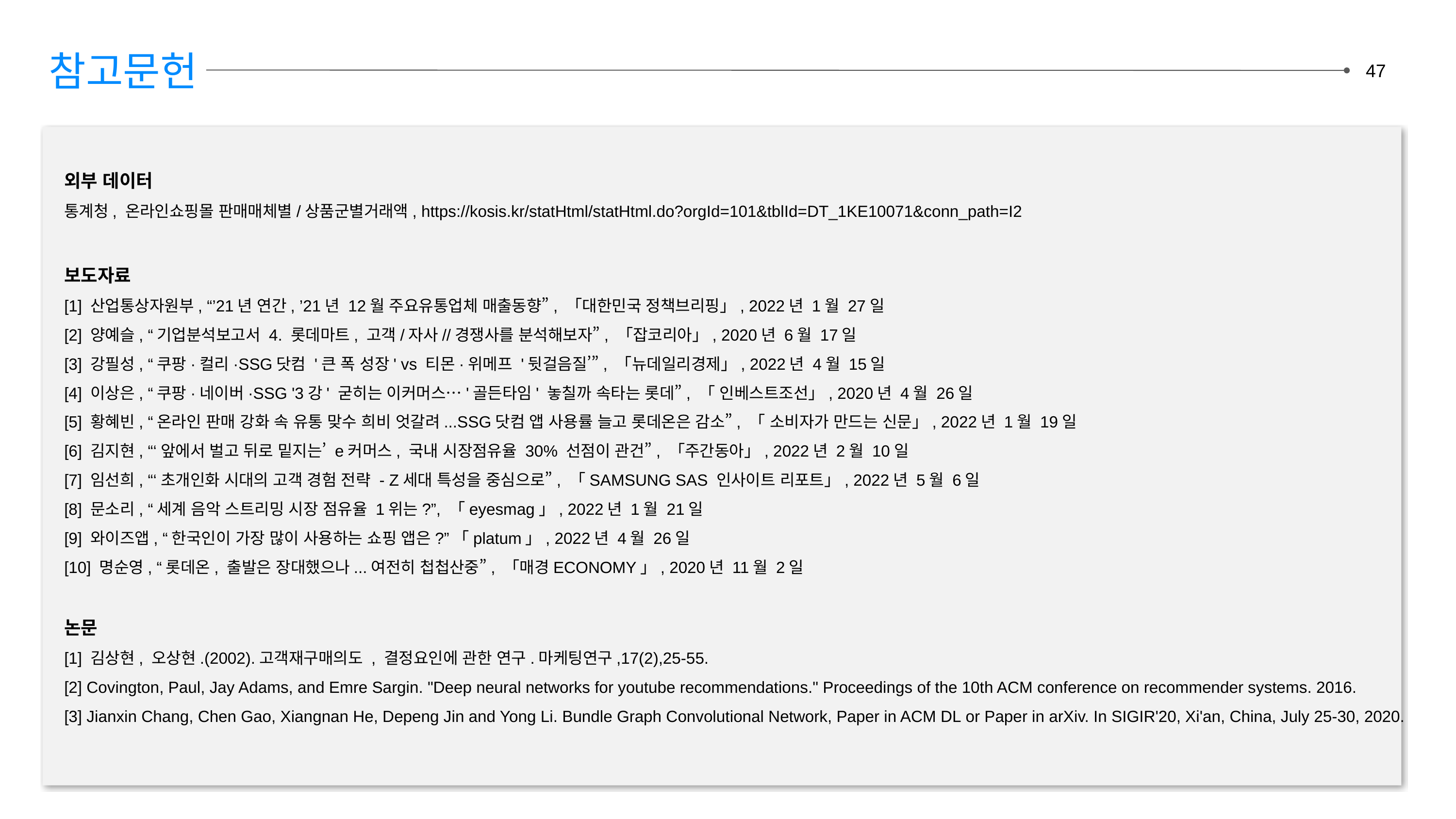

참고문헌
47

외부 데이터
통계청, 온라인쇼핑몰 판매매체별/상품군별거래액, https://kosis.kr/statHtml/statHtml.do?orgId=101&tblId=DT_1KE10071&conn_path=I2

보도자료
[1] 산업통상자원부, “’21년 연간, ’21년 12월 주요유통업체 매출동향”, 「대한민국 정책브리핑」, 2022년 1월 27일
[2] 양예슬, “기업분석보고서 4. 롯데마트, 고객/자사//경쟁사를 분석해보자”, 「잡코리아」, 2020년 6월 17일
[3] 강필성, “쿠팡·컬리·SSG닷컴 '큰 폭 성장' vs 티몬·위메프 '뒷걸음질’”, 「뉴데일리경제」, 2022년 4월 15일
[4] 이상은, “쿠팡·네이버·SSG '3강' 굳히는 이커머스…'골든타임' 놓칠까 속타는 롯데”, 「 인베스트조선」, 2020년 4월 26일
[5] 황혜빈, “온라인 판매 강화 속 유통 맞수 희비 엇갈려...SSG닷컴 앱 사용률 늘고 롯데온은 감소”, 「 소비자가 만드는 신문」, 2022년 1월 19일
[6] 김지현, “‘앞에서 벌고 뒤로 밑지는’ e커머스, 국내 시장점유율 30% 선점이 관건”, 「주간동아」, 2022년 2월 10일
[7] 임선희, “‘초개인화 시대의 고객 경험 전략 - Z세대 특성을 중심으로”, 「SAMSUNG SAS 인사이트 리포트」, 2022년 5월 6일
[8] 문소리, “세계 음악 스트리밍 시장 점유율 1위는?”, 「eyesmag」, 2022년 1월 21일
[9] 와이즈앱, “한국인이 가장 많이 사용하는 쇼핑 앱은?”「platum」, 2022년 4월 26일
[10] 명순영, “롯데온, 출발은 장대했으나...여전히 첩첩산중”, 「매경ECONOMY」, 2020년 11월 2일

논문
[1] 김상현, 오상현.(2002).고객재구매의도 , 결정요인에 관한 연구.마케팅연구,17(2),25-55.
[2] Covington, Paul, Jay Adams, and Emre Sargin. "Deep neural networks for youtube recommendations." Proceedings of the 10th ACM conference on recommender systems. 2016.
[3] Jianxin Chang, Chen Gao, Xiangnan He, Depeng Jin and Yong Li. Bundle Graph Convolutional Network, Paper in ACM DL or Paper in arXiv. In SIGIR'20, Xi'an, China, July 25-30, 2020.